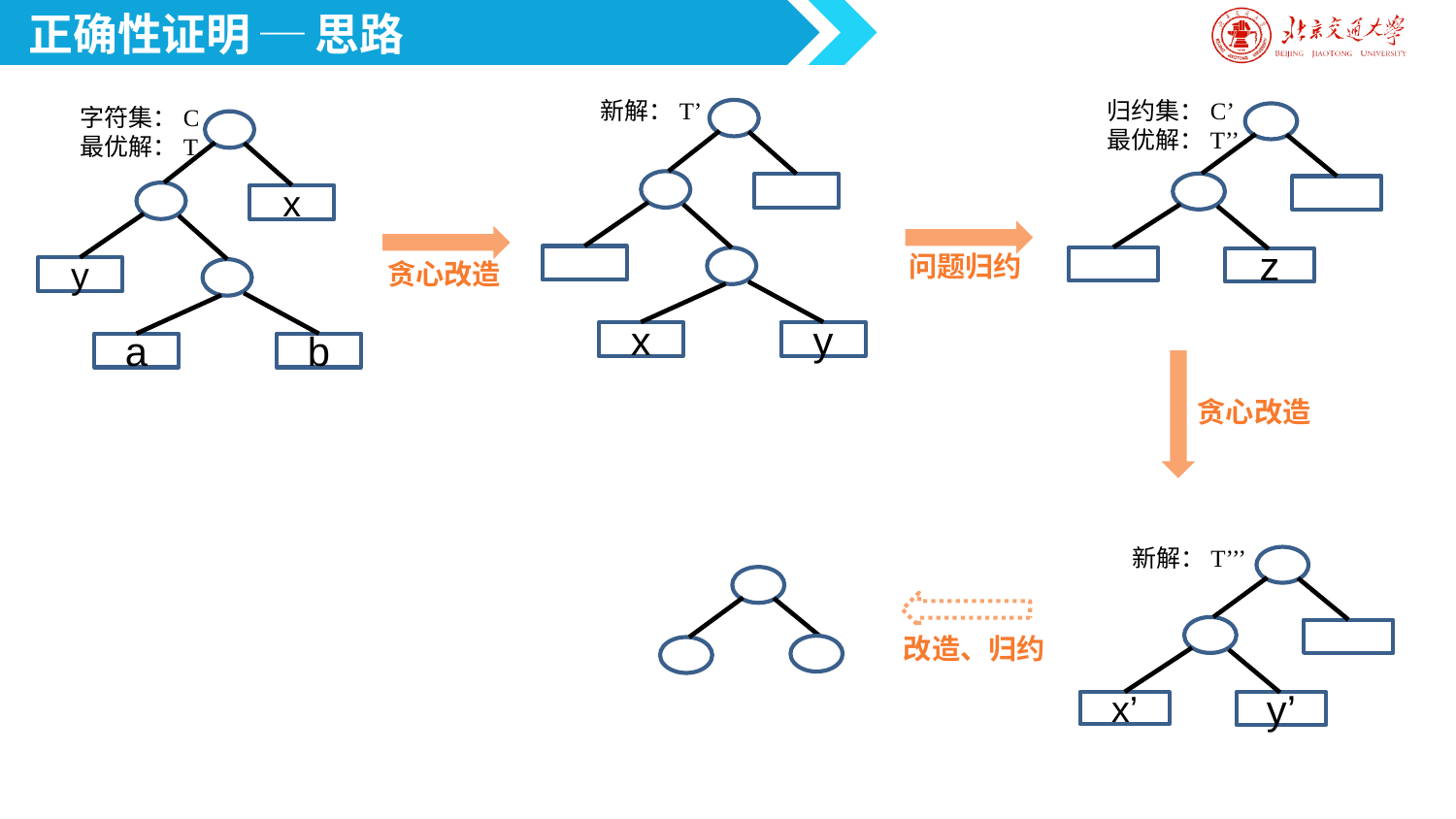

正确性证明 ─ 思路
新解：T’
归约集：C’
最优解：T’’
字符集：C
最优解：T

x
y

z

x
y

a
b

问题归约
贪心改造
贪心改造

新解：T’’’

x’
y’

改造、归约